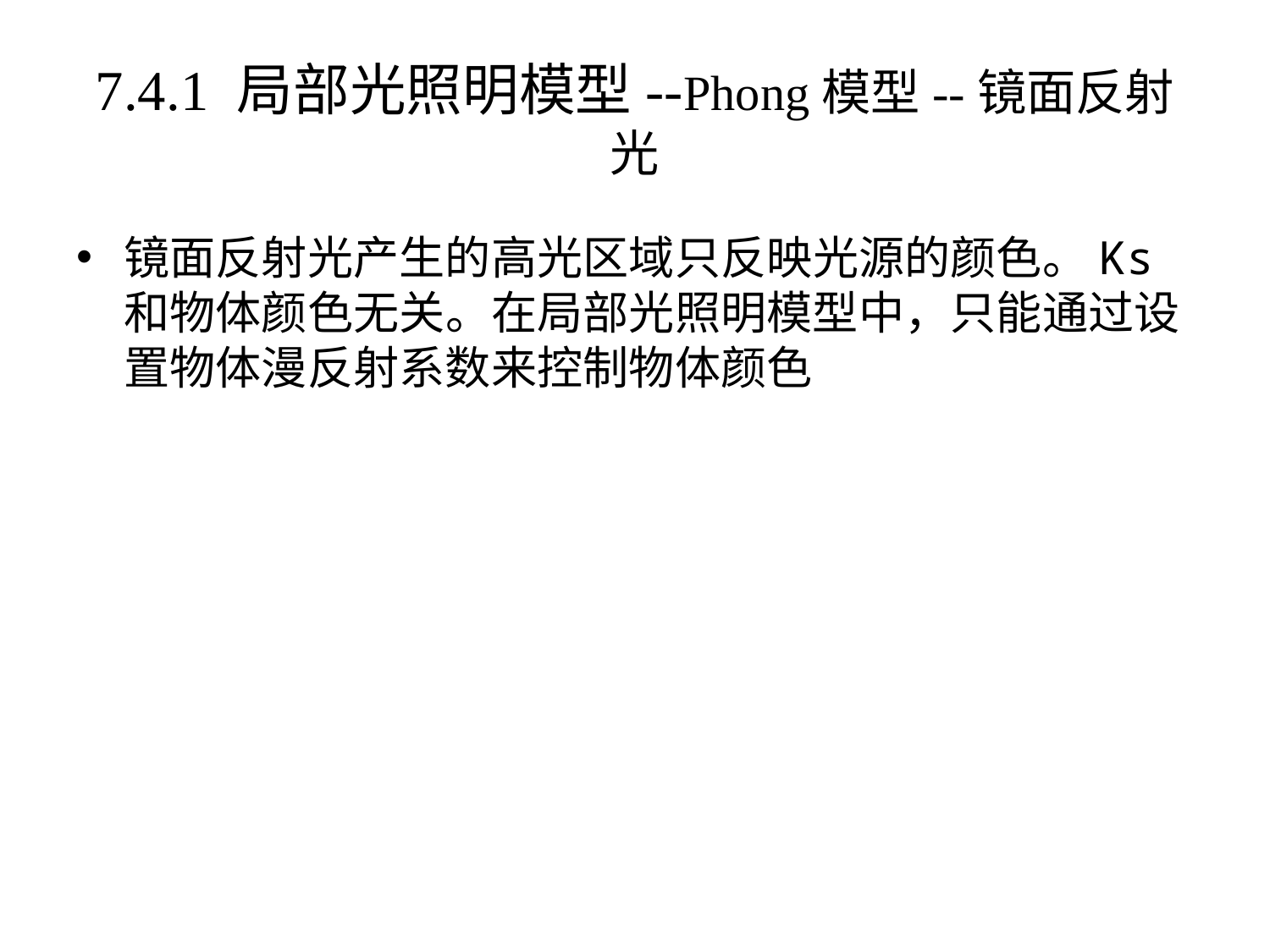

# 7.4.1 局部光照明模型--Phong模型--镜面反射光
镜面反射光产生的高光区域只反映光源的颜色。Ks和物体颜色无关。在局部光照明模型中，只能通过设置物体漫反射系数来控制物体颜色